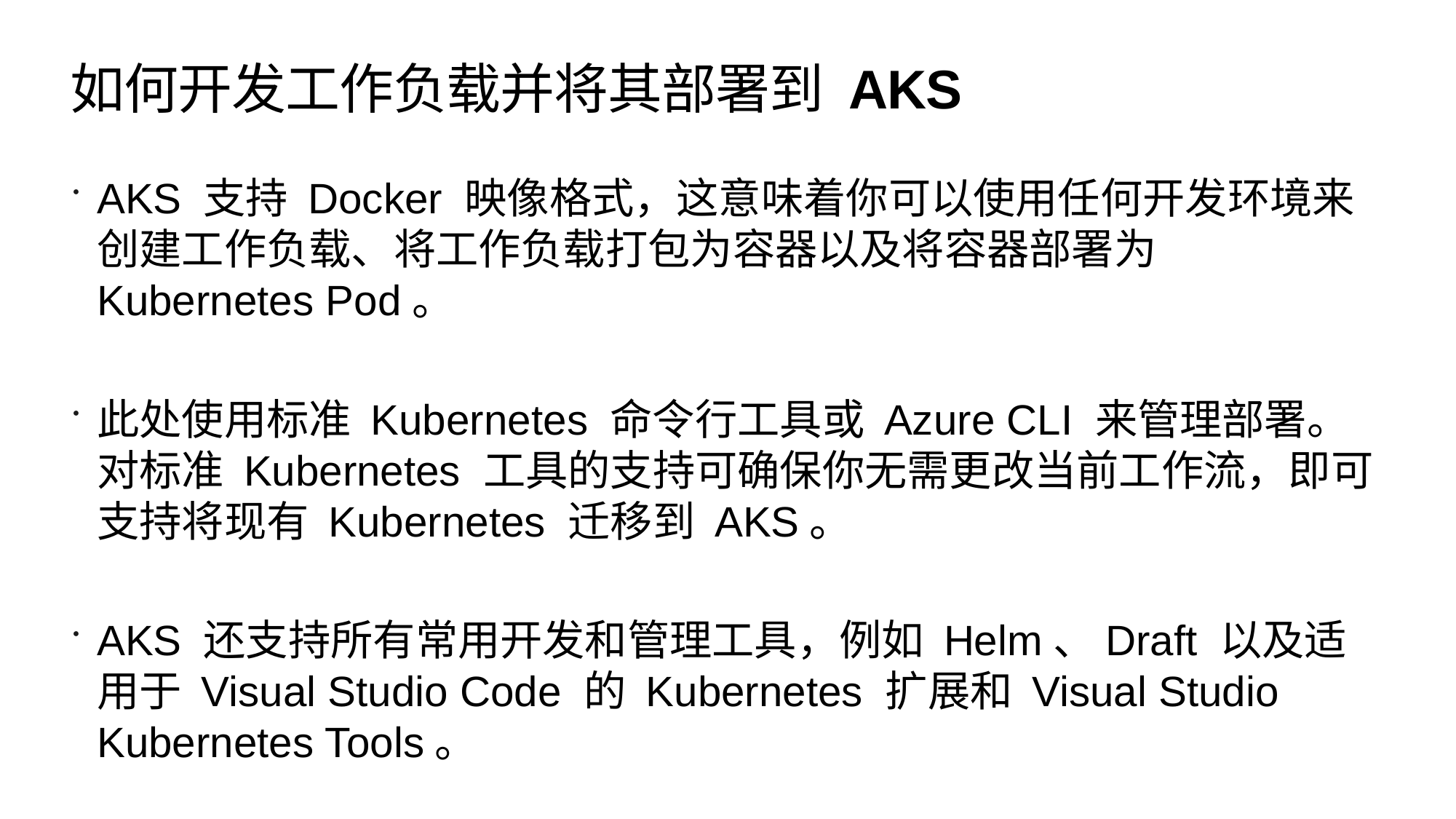

# 如何开发工作负载并将其部署到 AKS
AKS 支持 Docker 映像格式，这意味着你可以使用任何开发环境来创建工作负载、将工作负载打包为容器以及将容器部署为 Kubernetes Pod。

此处使用标准 Kubernetes 命令行工具或 Azure CLI 来管理部署。 对标准 Kubernetes 工具的支持可确保你无需更改当前工作流，即可支持将现有 Kubernetes 迁移到 AKS。

AKS 还支持所有常用开发和管理工具，例如 Helm、Draft 以及适用于 Visual Studio Code 的 Kubernetes 扩展和 Visual Studio Kubernetes Tools。